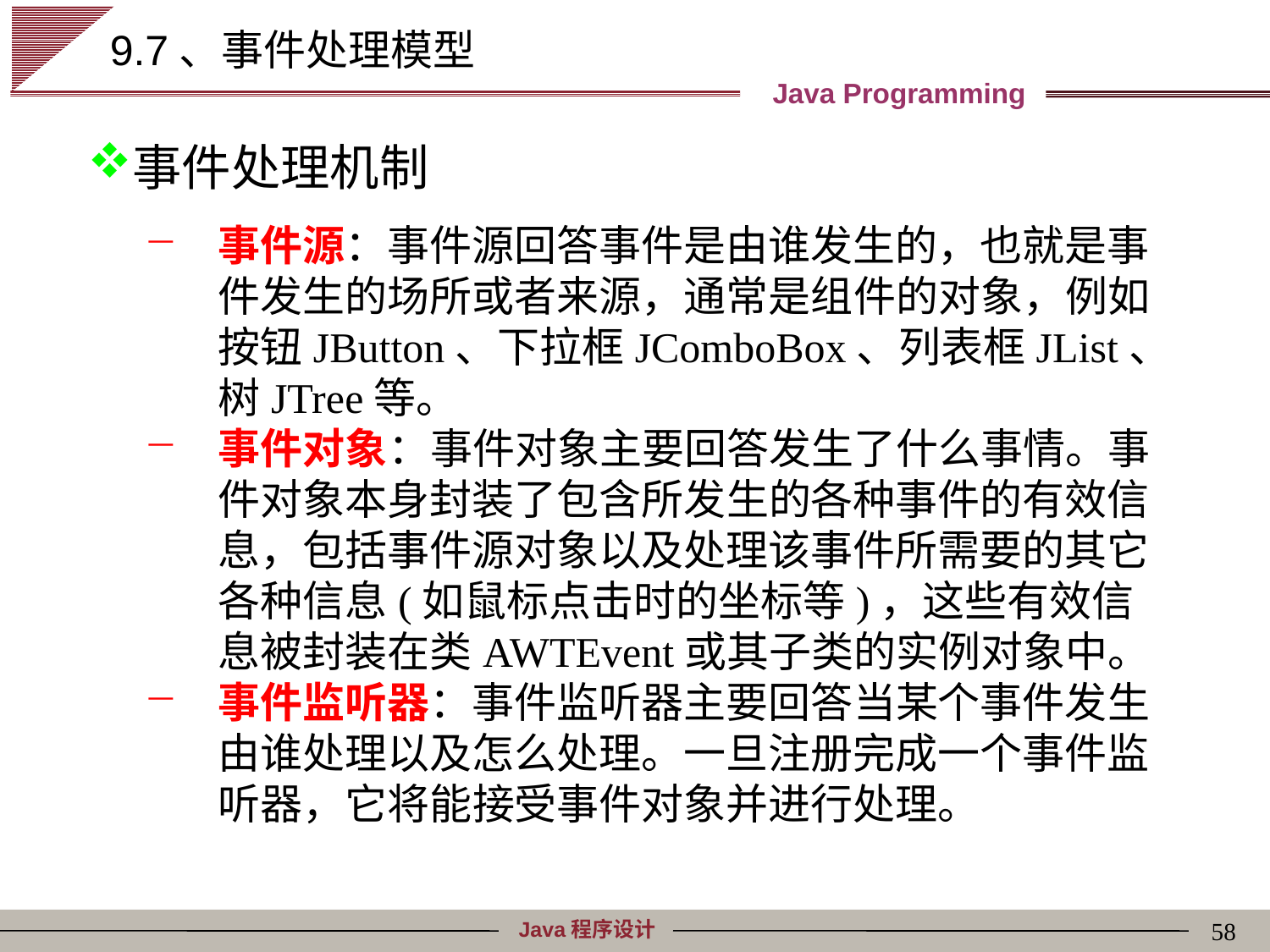

# 9.7、事件处理模型
事件处理机制
事件源：事件源回答事件是由谁发生的，也就是事件发生的场所或者来源，通常是组件的对象，例如按钮JButton、下拉框JComboBox、列表框JList、树JTree等。
事件对象：事件对象主要回答发生了什么事情。事件对象本身封装了包含所发生的各种事件的有效信息，包括事件源对象以及处理该事件所需要的其它各种信息(如鼠标点击时的坐标等)，这些有效信息被封装在类AWTEvent或其子类的实例对象中。
事件监听器：事件监听器主要回答当某个事件发生由谁处理以及怎么处理。一旦注册完成一个事件监听器，它将能接受事件对象并进行处理。